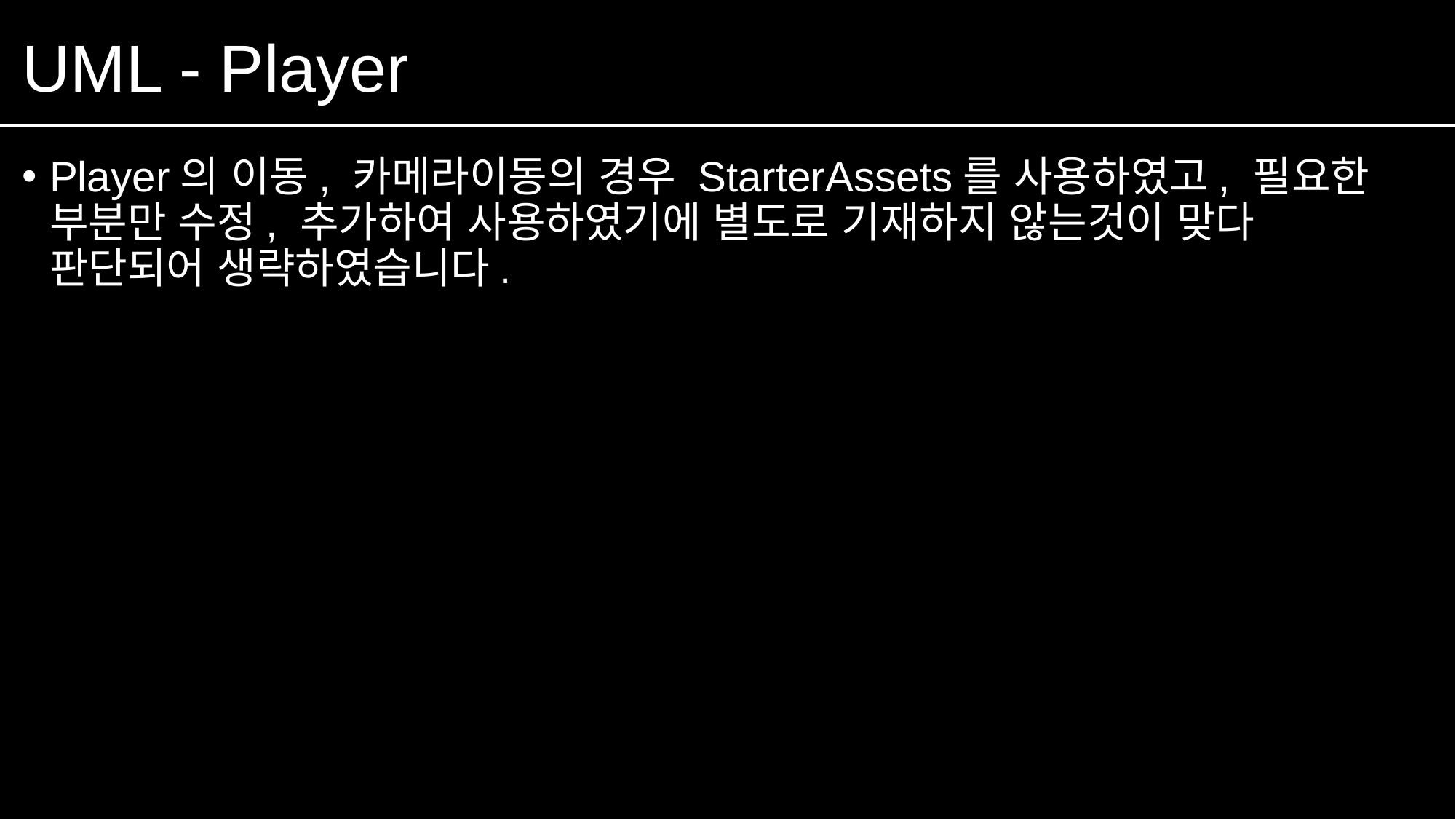

# UML - Player
Player의 이동, 카메라이동의 경우 StarterAssets를 사용하였고, 필요한 부분만 수정, 추가하여 사용하였기에 별도로 기재하지 않는것이 맞다 판단되어 생략하였습니다.